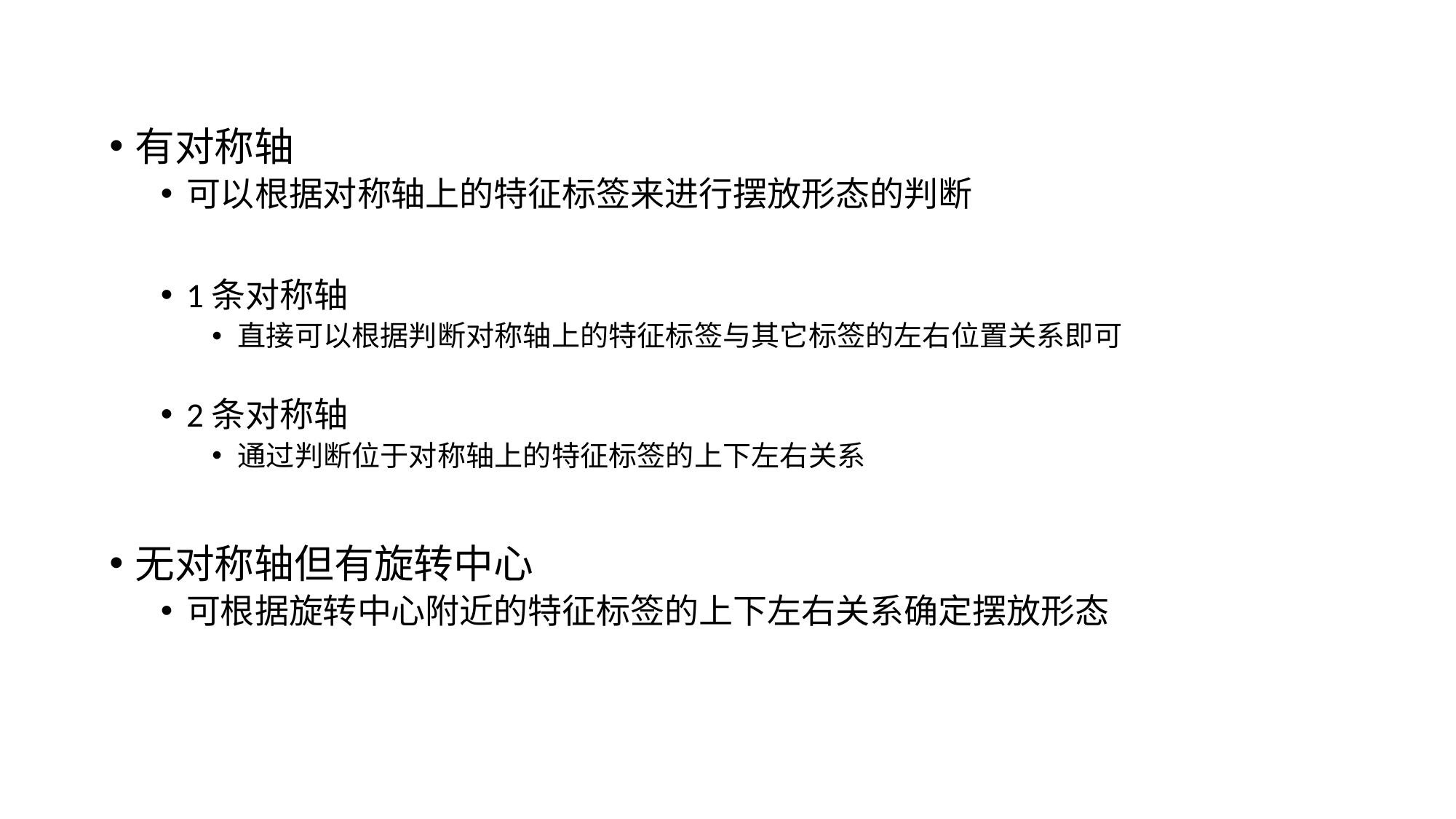

有对称轴
可以根据对称轴上的特征标签来进行摆放形态的判断

1条对称轴
直接可以根据判断对称轴上的特征标签与其它标签的左右位置关系即可

2条对称轴
通过判断位于对称轴上的特征标签的上下左右关系

无对称轴但有旋转中心
可根据旋转中心附近的特征标签的上下左右关系确定摆放形态